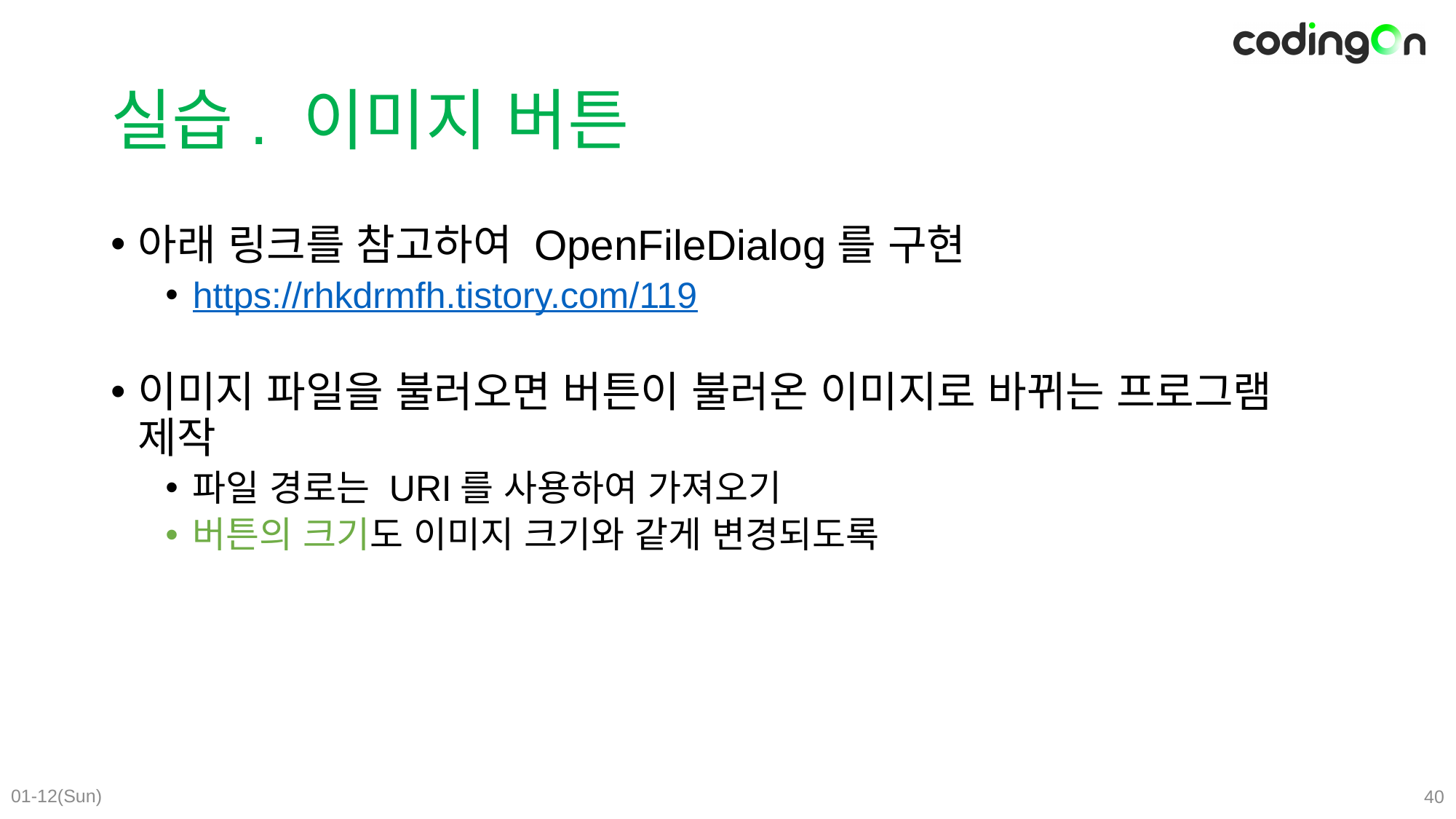

# 실습. 이미지 버튼
아래 링크를 참고하여 OpenFileDialog를 구현
https://rhkdrmfh.tistory.com/119
이미지 파일을 불러오면 버튼이 불러온 이미지로 바뀌는 프로그램 제작
파일 경로는 URI를 사용하여 가져오기
버튼의 크기도 이미지 크기와 같게 변경되도록

01-12(Sun)
40